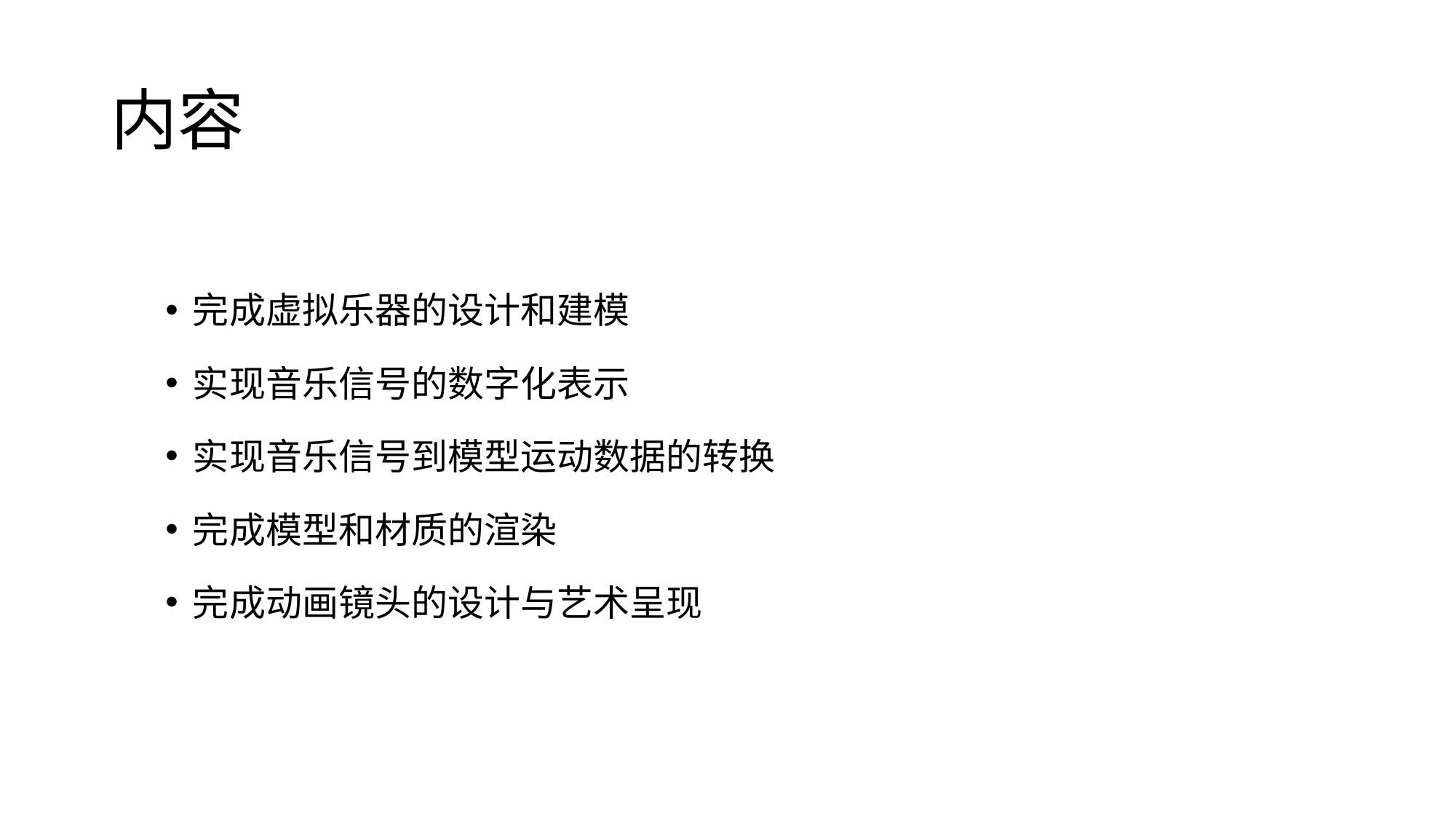

# 内容
完成虚拟乐器的设计和建模
实现音乐信号的数字化表示
实现音乐信号到模型运动数据的转换
完成模型和材质的渲染
完成动画镜头的设计与艺术呈现